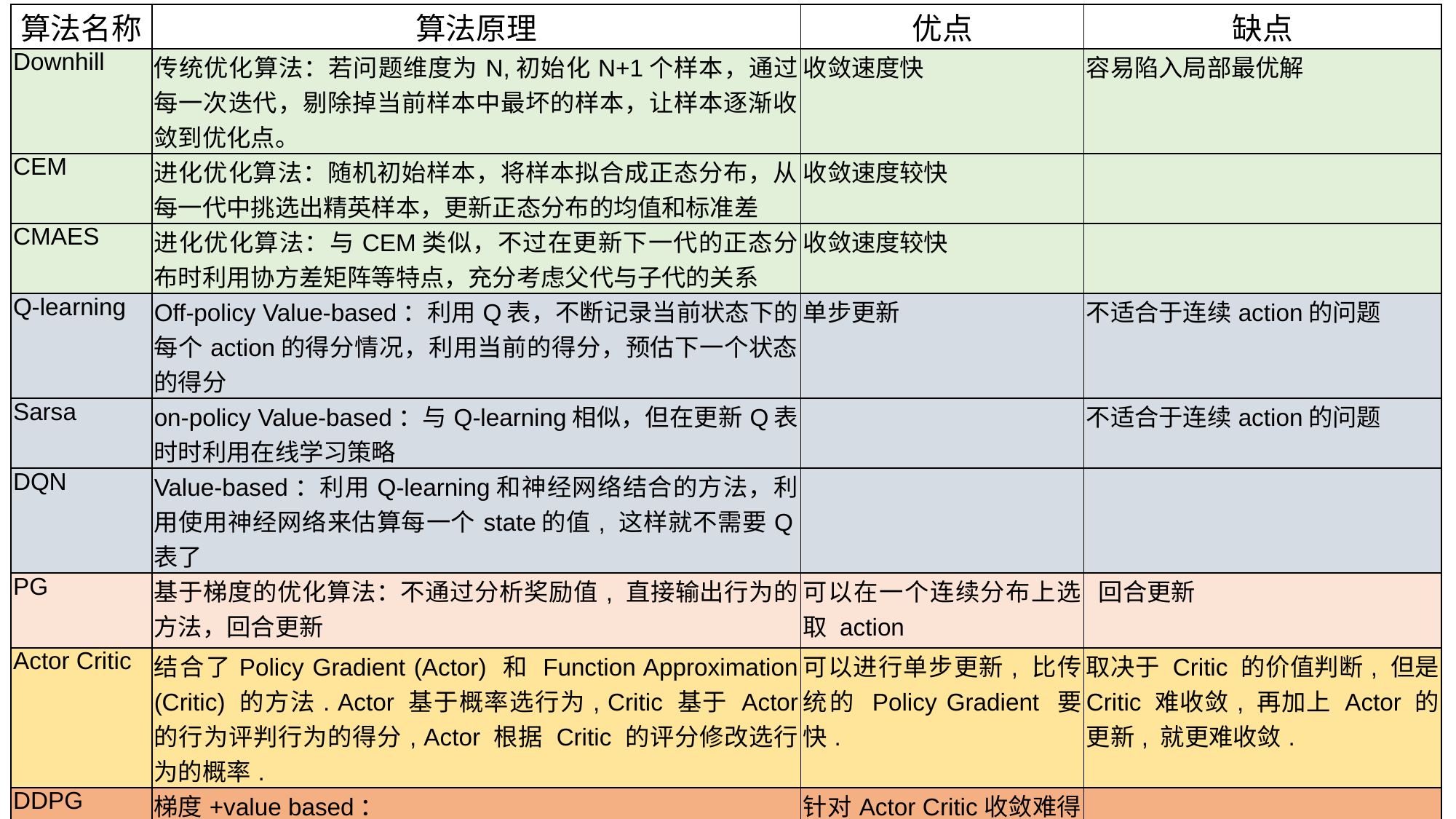

| 算法名称 | 算法原理 | 优点 | 缺点 |
| --- | --- | --- | --- |
| Downhill | 传统优化算法：若问题维度为N,初始化N+1个样本，通过每一次迭代，剔除掉当前样本中最坏的样本，让样本逐渐收敛到优化点。 | 收敛速度快 | 容易陷入局部最优解 |
| CEM | 进化优化算法：随机初始样本，将样本拟合成正态分布，从每一代中挑选出精英样本，更新正态分布的均值和标准差 | 收敛速度较快 |  |
| CMAES | 进化优化算法：与CEM类似，不过在更新下一代的正态分布时利用协方差矩阵等特点，充分考虑父代与子代的关系 | 收敛速度较快 |  |
| Q-learning | Off-policy Value-based：利用Q表，不断记录当前状态下的每个action的得分情况，利用当前的得分，预估下一个状态的得分 | 单步更新 | 不适合于连续action的问题 |
| Sarsa | on-policy Value-based：与Q-learning相似，但在更新Q表时时利用在线学习策略 |  | 不适合于连续action的问题 |
| DQN | Value-based：利用Q-learning和神经网络结合的方法，利用使用神经网络来估算每一个state的值, 这样就不需要Q表了 |  |  |
| PG | 基于梯度的优化算法：不通过分析奖励值, 直接输出行为的方法，回合更新 | 可以在一个连续分布上选取 action | 回合更新 |
| Actor Critic | 结合了Policy Gradient (Actor) 和 Function Approximation (Critic) 的方法. Actor 基于概率选行为, Critic 基于 Actor 的行为评判行为的得分, Actor 根据 Critic 的评分修改选行为的概率. | 可以进行单步更新, 比传统的 Policy Gradient 要快. | 取决于 Critic 的价值判断, 但是 Critic 难收敛, 再加上 Actor 的更新, 就更难收敛. |
| DDPG | 梯度+value based： | 针对Actor Critic收敛难得特点，融合了 DQN 的优势, 解决了收敛难的问题 |  |
| A3C | A3C 的算法实际上就是将 Actor-Critic 放在了多个线程中进行同步训练. | 相对Actor Critic 收敛性提高 |  |